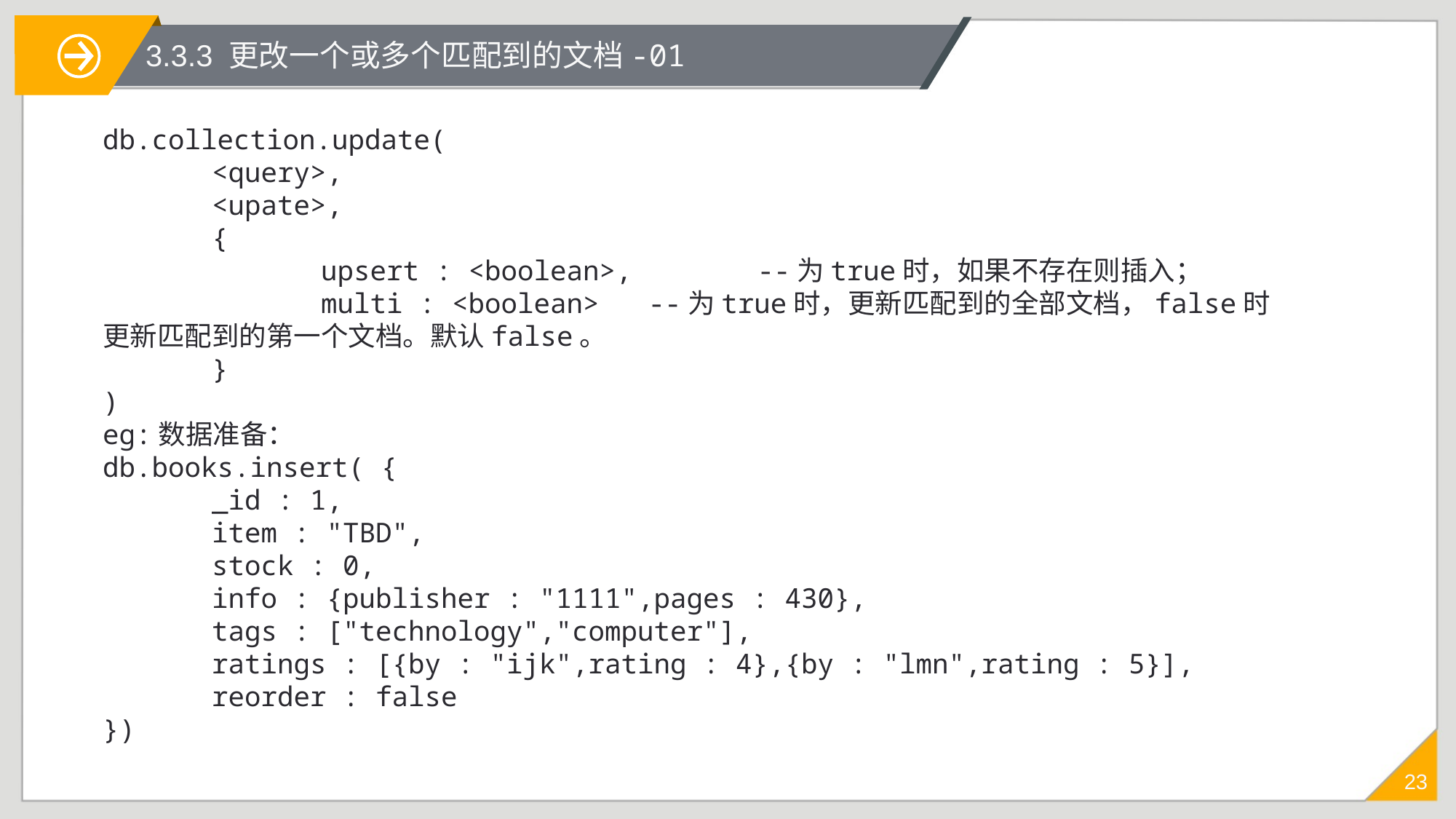

3.3.3 更改一个或多个匹配到的文档-01

db.collection.update(
	<query>,
	<upate>,
	{
		upsert : <boolean>, 	--为true时，如果不存在则插入；
		multi : <boolean>	--为true时，更新匹配到的全部文档，false时更新匹配到的第一个文档。默认false。
	}
)
eg:数据准备：
db.books.insert( {
	_id : 1,
	item : "TBD",
	stock : 0,
	info : {publisher : "1111",pages : 430},
	tags : ["technology","computer"],
	ratings : [{by : "ijk",rating : 4},{by : "lmn",rating : 5}],
	reorder : false
})